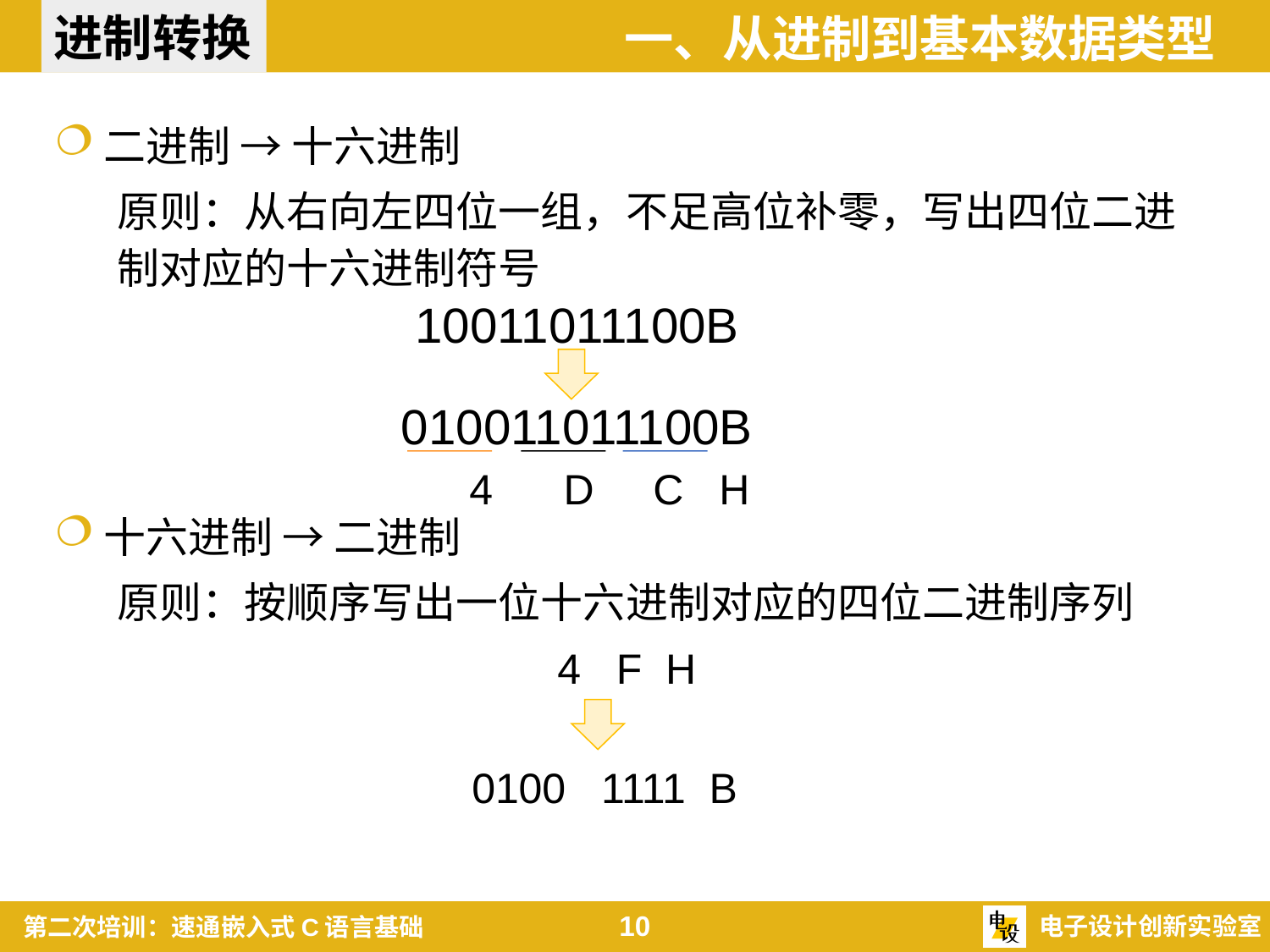

进制转换
一、从进制到基本数据类型
二进制 → 十六进制
原则：从右向左四位一组，不足高位补零，写出四位二进制对应的十六进制符号
10011011100B

010011011100B

4      D     C   H
十六进制 → 二进制
原则：按顺序写出一位十六进制对应的四位二进制序列
4   F  H

0100   1111  B
10